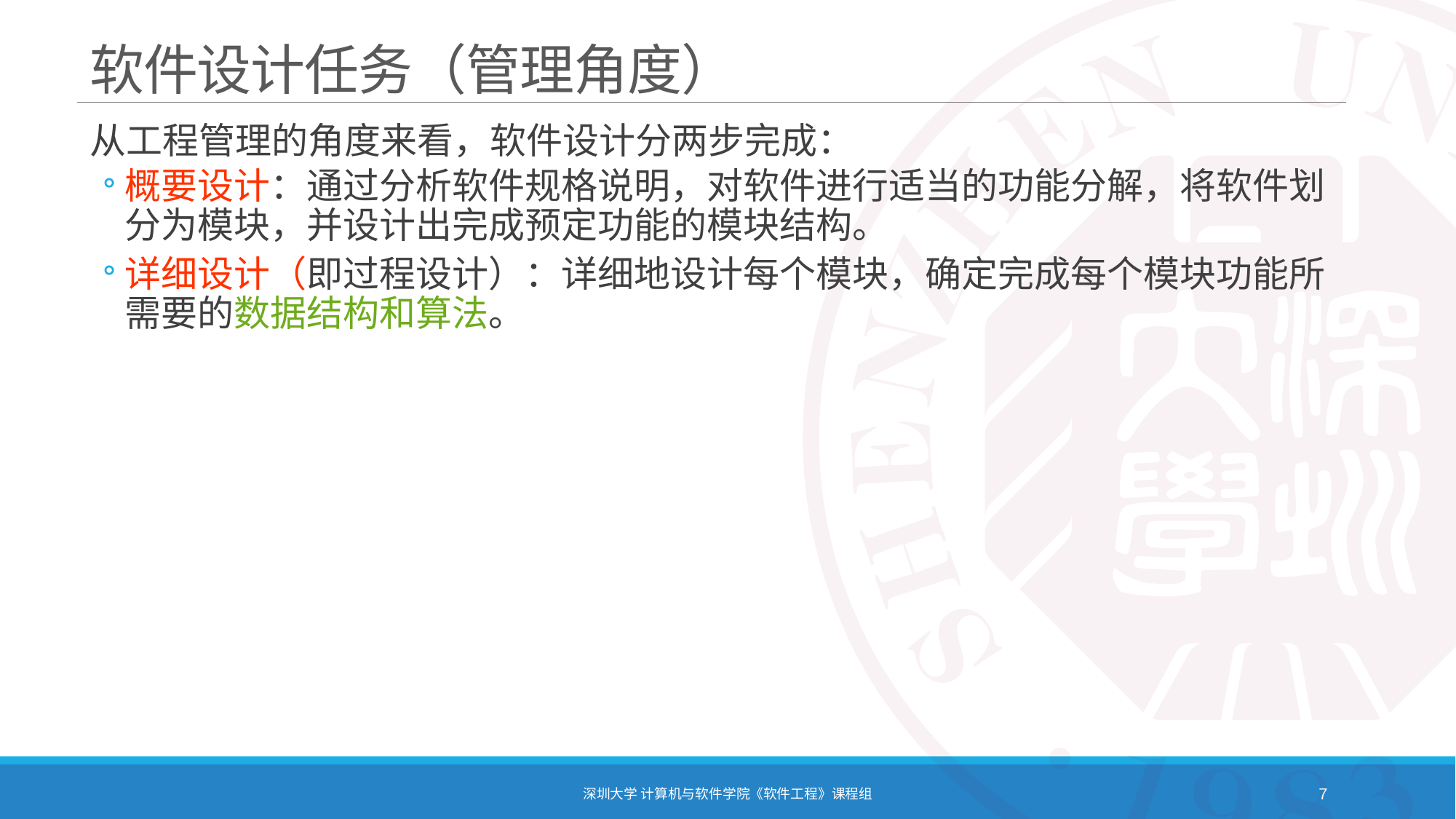

# 软件设计任务（管理角度）
从工程管理的角度来看，软件设计分两步完成：
概要设计：通过分析软件规格说明，对软件进行适当的功能分解，将软件划分为模块，并设计出完成预定功能的模块结构。
详细设计（即过程设计）：详细地设计每个模块，确定完成每个模块功能所需要的数据结构和算法。
深圳大学 计算机与软件学院《软件工程》课程组
7